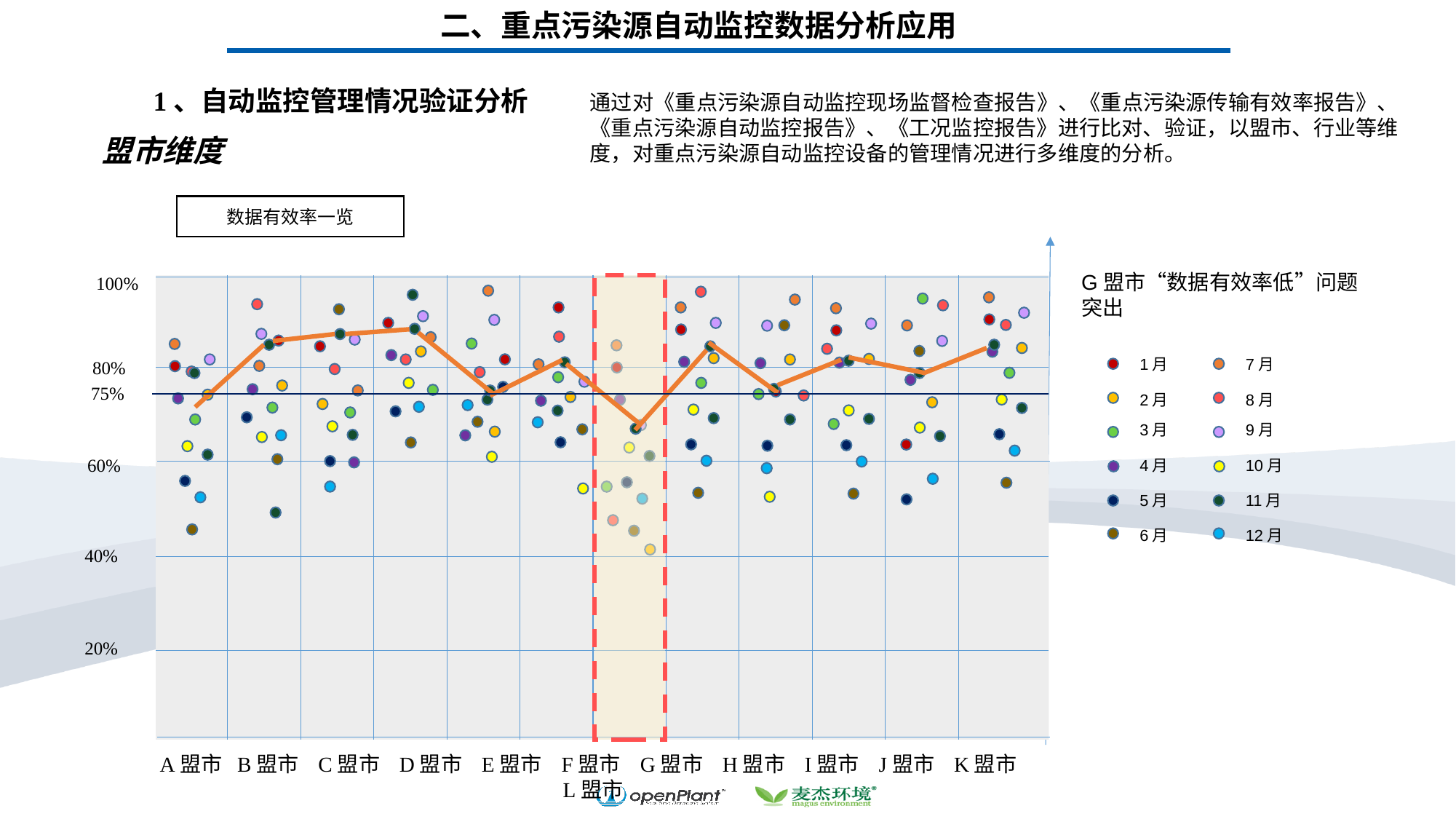

二、重点污染源自动监控数据分析应用
1、自动监控管理情况验证分析
通过对《重点污染源自动监控现场监督检查报告》、《重点污染源传输有效率报告》、《重点污染源自动监控报告》、《工况监控报告》进行比对、验证，以盟市、行业等维度，对重点污染源自动监控设备的管理情况进行多维度的分析。
盟市维度
数据有效率一览
G盟市“数据有效率低”问题突出
100%

80%

60%

40%

20%
A盟市  B盟市   C盟市   D盟市   E盟市   F盟市   G盟市   H盟市   I盟市   J盟市   K盟市   L盟市

1月
7月

2月
8月

3月
9月

4月
10月

5月
11月

6月
12月

75%